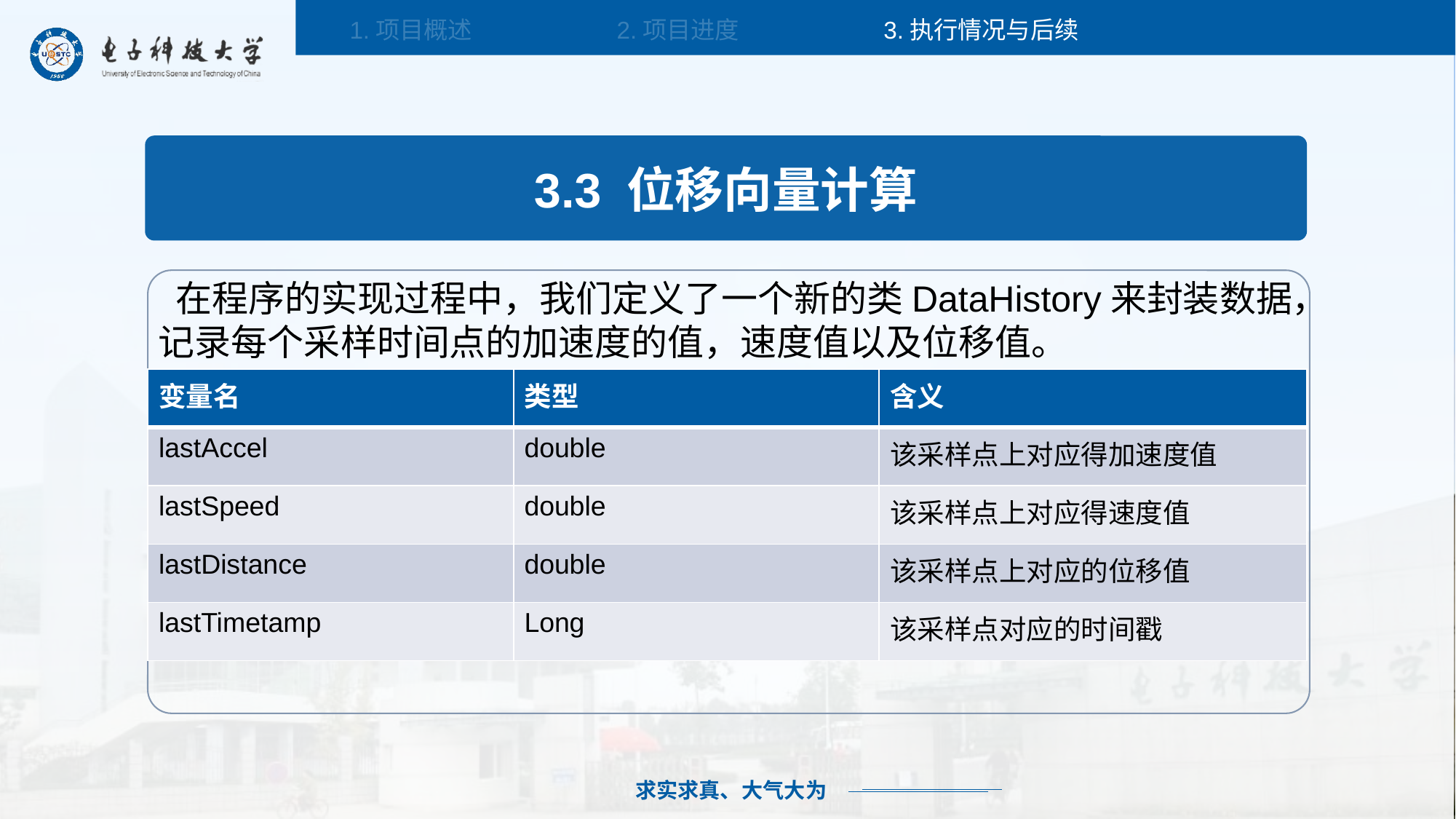

2.项目进度
3.执行情况与后续
1.项目概述
3.3 位移向量计算
 在程序的实现过程中，我们定义了一个新的类DataHistory来封装数据，记录每个采样时间点的加速度的值，速度值以及位移值。

| 变量名 | 类型 | 含义 |
| --- | --- | --- |
| lastAccel | double | 该采样点上对应得加速度值 |
| lastSpeed | double | 该采样点上对应得速度值 |
| lastDistance | double | 该采样点上对应的位移值 |
| lastTimetamp | Long | 该采样点对应的时间戳 |